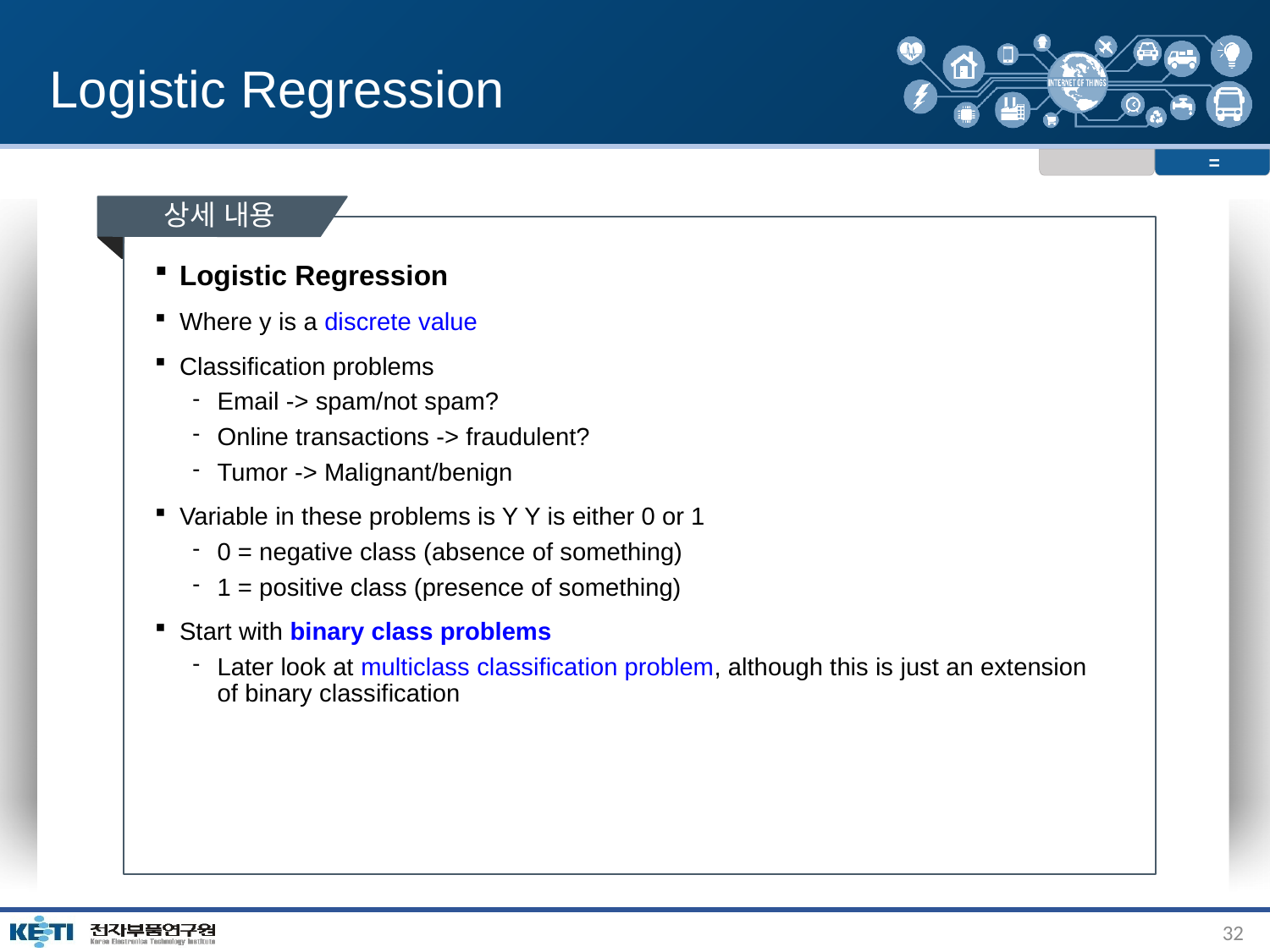

# Logistic Regression
=
상세 내용

Logistic Regression
Where y is a discrete value
Classification problems
Email -> spam/not spam?
Online transactions -> fraudulent?
Tumor -> Malignant/benign
Variable in these problems is Y Y is either 0 or 1
0 = negative class (absence of something)
1 = positive class (presence of something)
Start with binary class problems
Later look at multiclass classification problem, although this is just an extension of binary classification

32